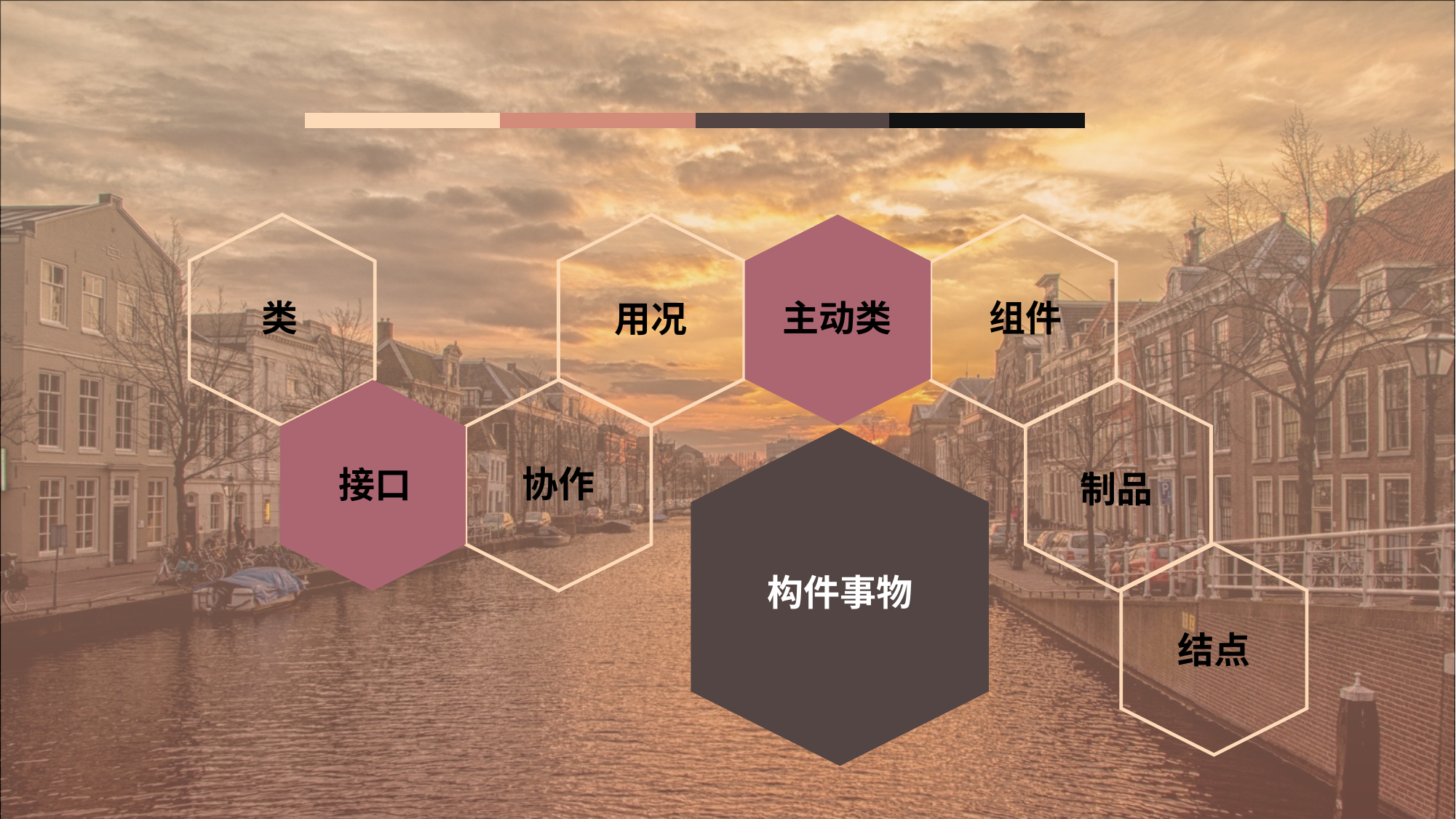

类
组件
主动类
用况

协作
接口
制品

构件事物
结点